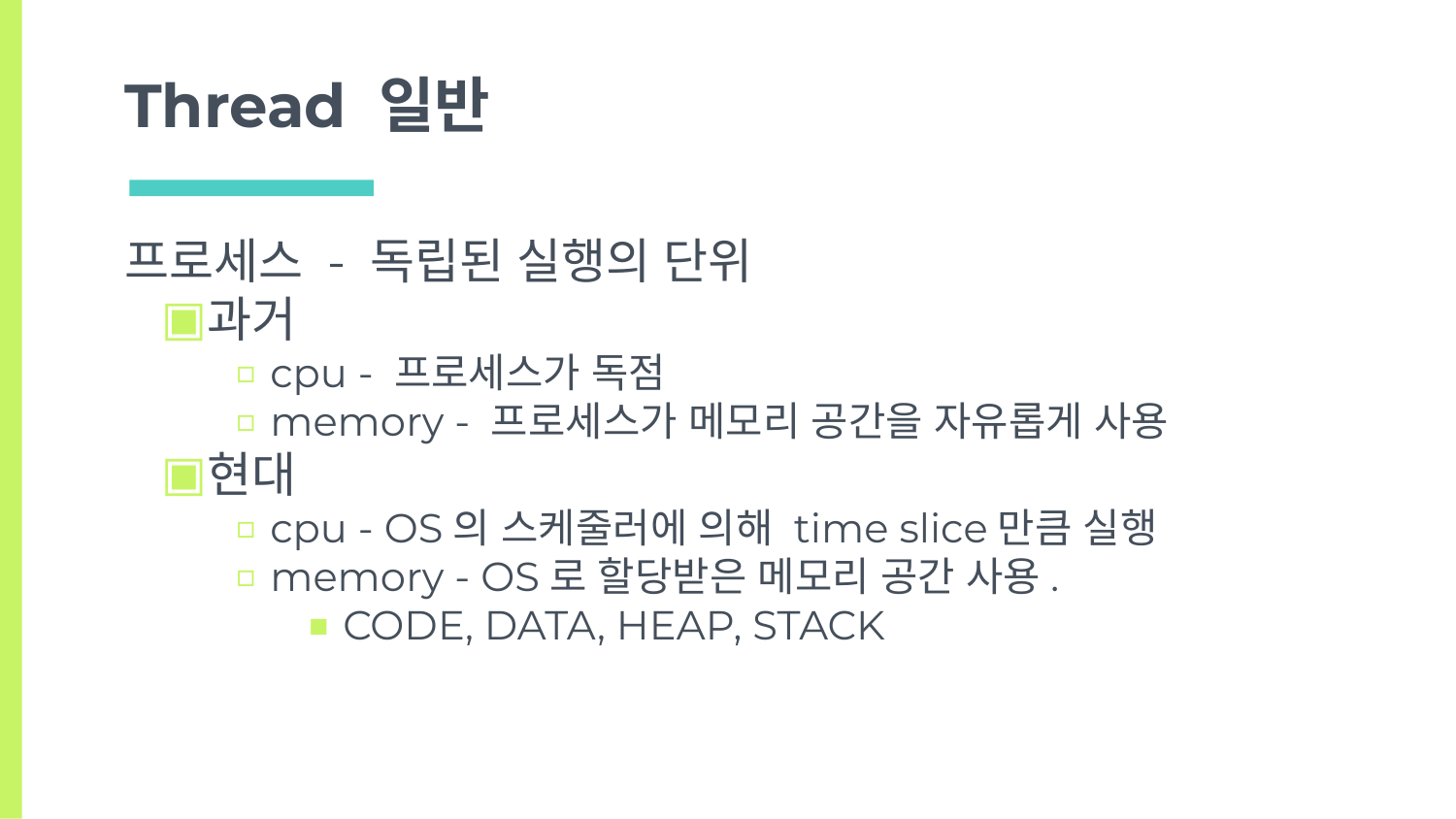

# Thread 일반
프로세스 - 독립된 실행의 단위
과거
cpu - 프로세스가 독점
memory - 프로세스가 메모리 공간을 자유롭게 사용
현대
cpu - OS의 스케줄러에 의해 time slice만큼 실행
memory - OS로 할당받은 메모리 공간 사용.
CODE, DATA, HEAP, STACK